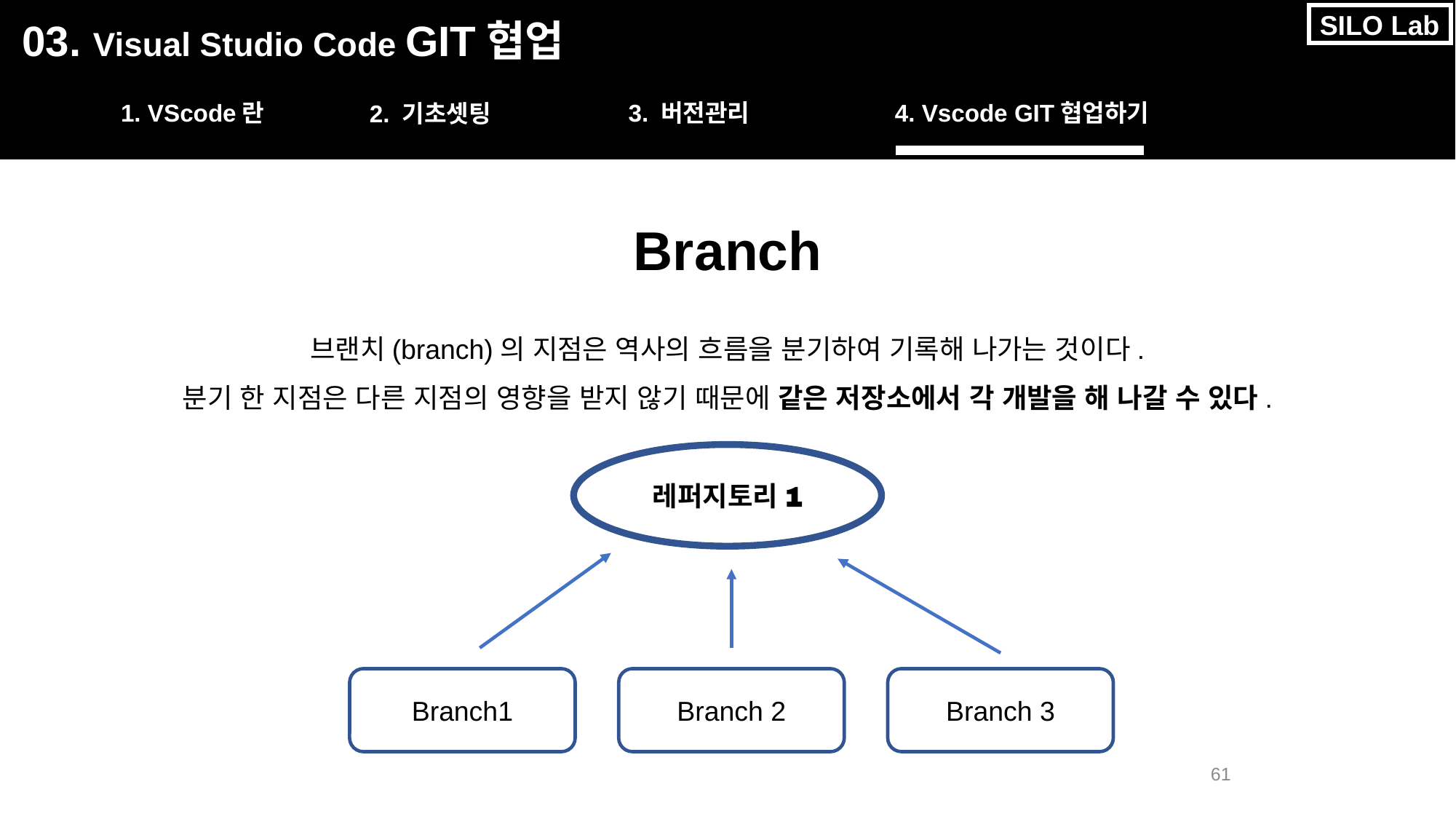

SILO Lab
03. Visual Studio Code GIT협업
1. VScode란
3. 버전관리
4. Vscode GIT협업하기
2. 기초셋팅
Branch
브랜치(branch)의 지점은 역사의 흐름을 분기하여 기록해 나가는 것이다.
분기 한 지점은 다른 지점의 영향을 받지 않기 때문에 같은 저장소에서 각 개발을 해 나갈 수 있다.
레퍼지토리1
Branch1
Branch 2
Branch 3
61